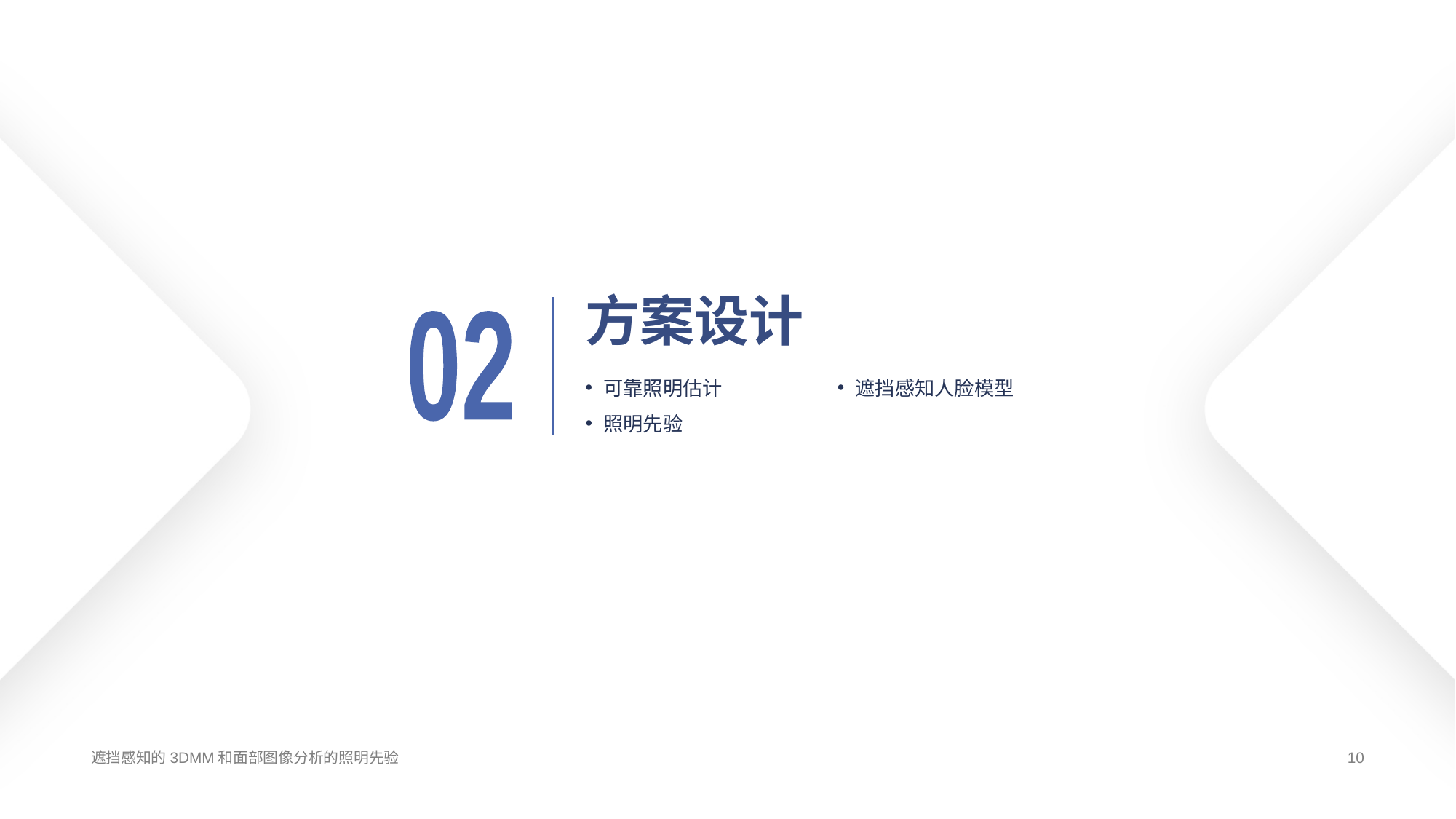

# 方案设计
02

可靠照明估计
照明先验
遮挡感知人脸模型
遮挡感知的3DMM和面部图像分析的照明先验
10